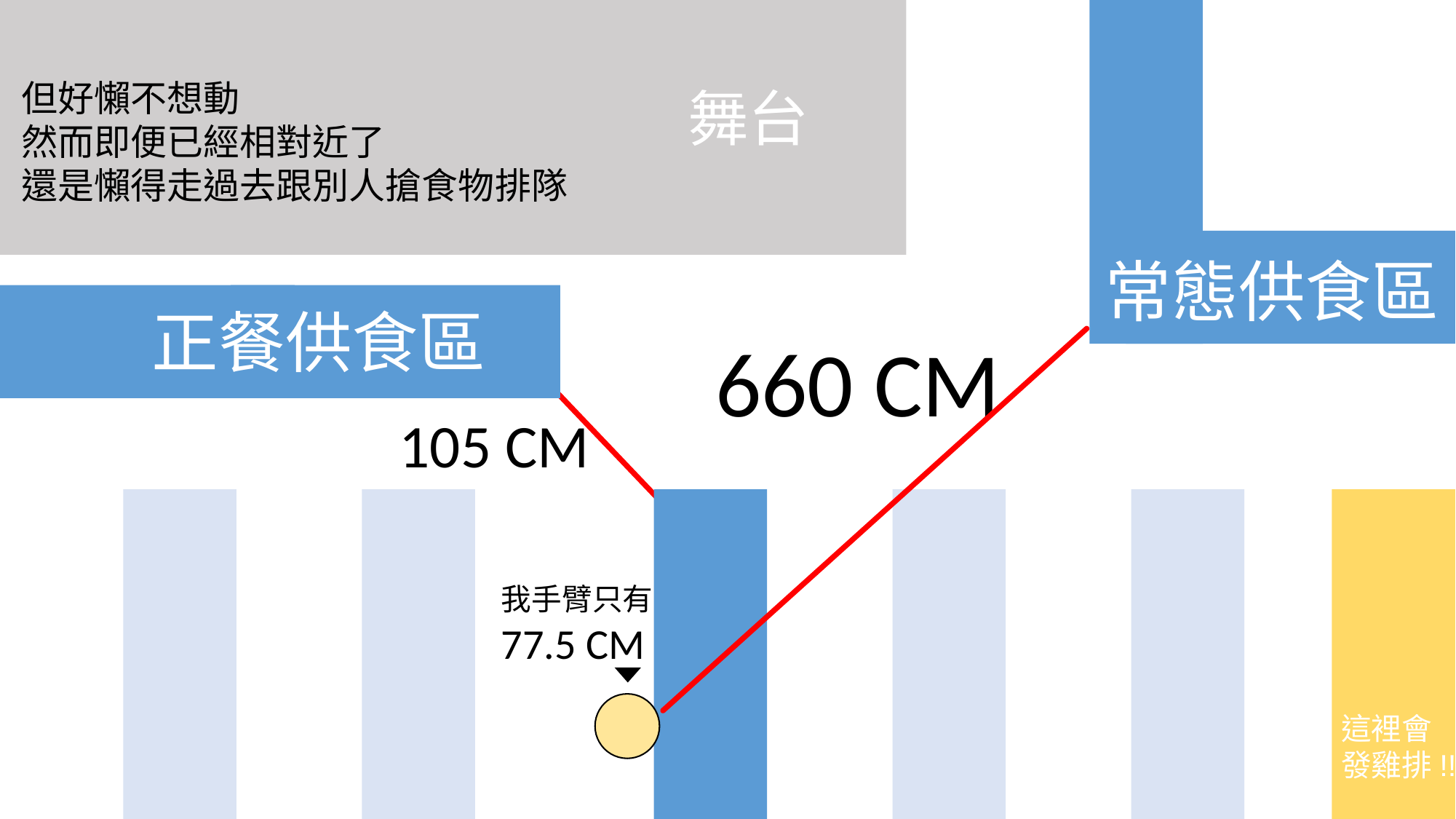

但好懶不想動
然而即便已經相對近了
還是懶得走過去跟別人搶食物排隊
舞台

常態供食區
正餐供食區
660 CM
105 CM

我手臂只有
77.5 CM

這裡會
發雞排!!